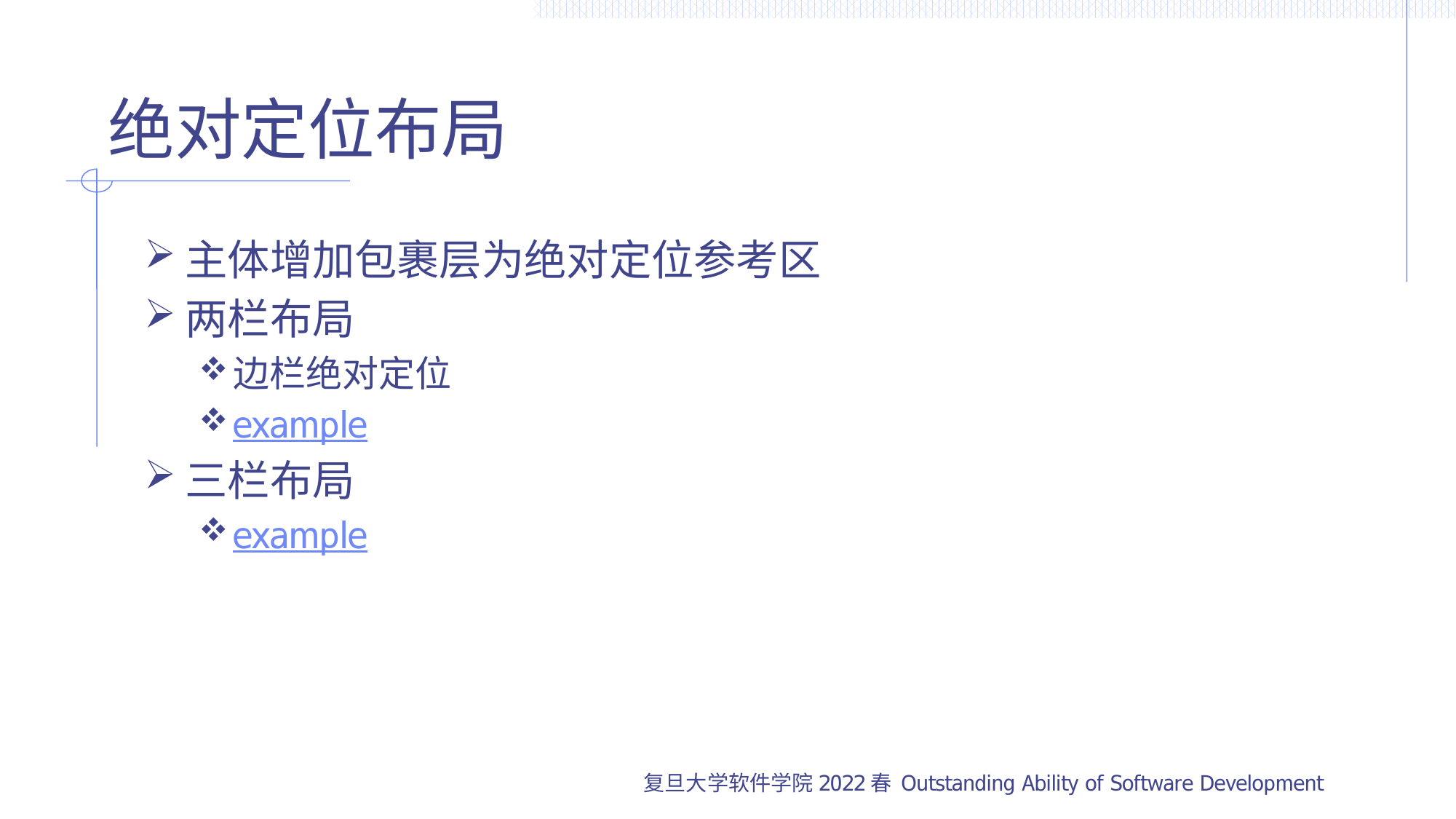

# 绝对定位布局
主体增加包裹层为绝对定位参考区
两栏布局
边栏绝对定位
example
三栏布局
example